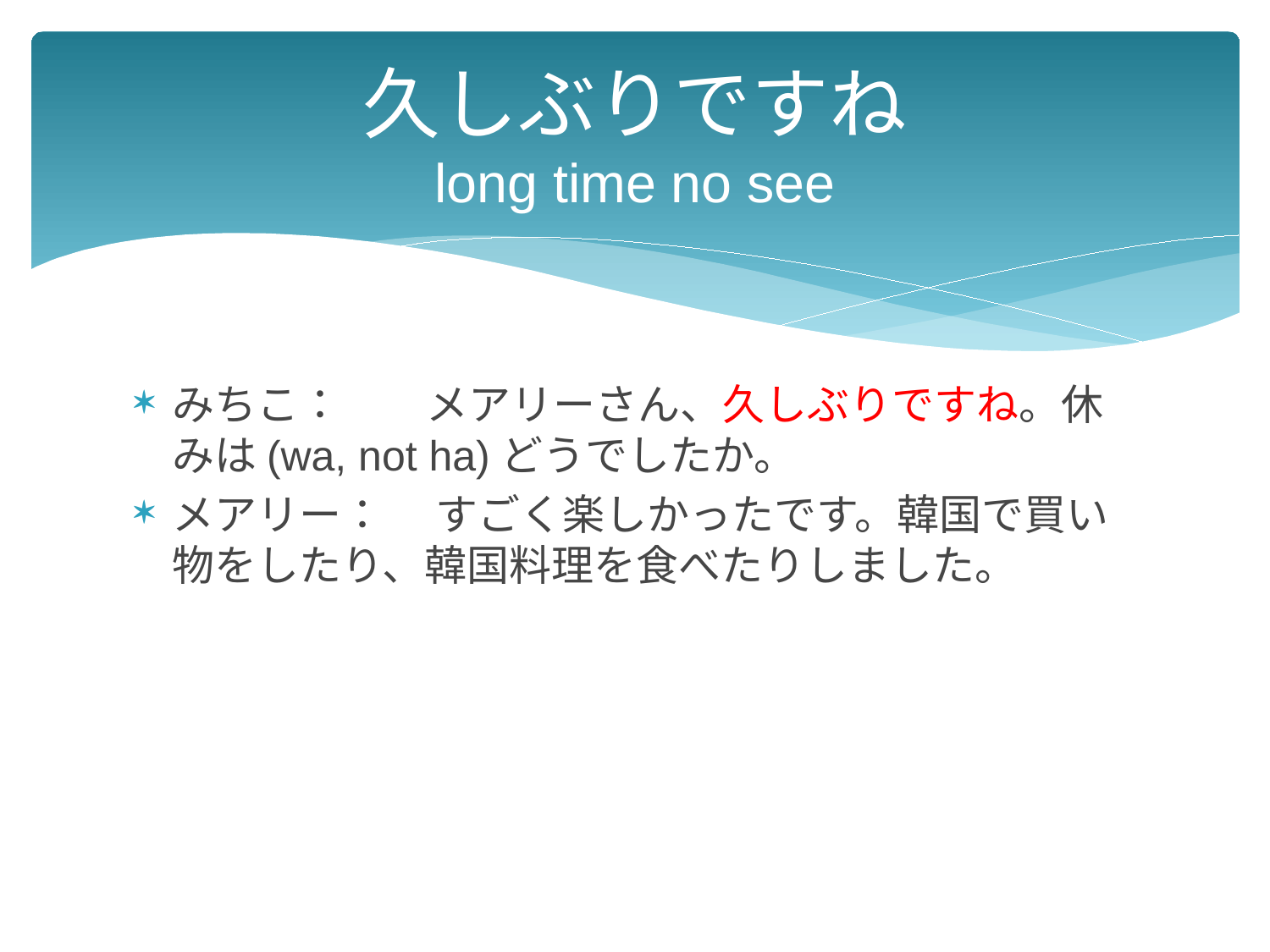

# 久しぶりですね long time no see
みちこ：　　メアリーさん、久しぶりですね。休みは(wa, not ha)どうでしたか。
メアリー：　 すごく楽しかったです。韓国で買い物をしたり、韓国料理を食べたりしました。